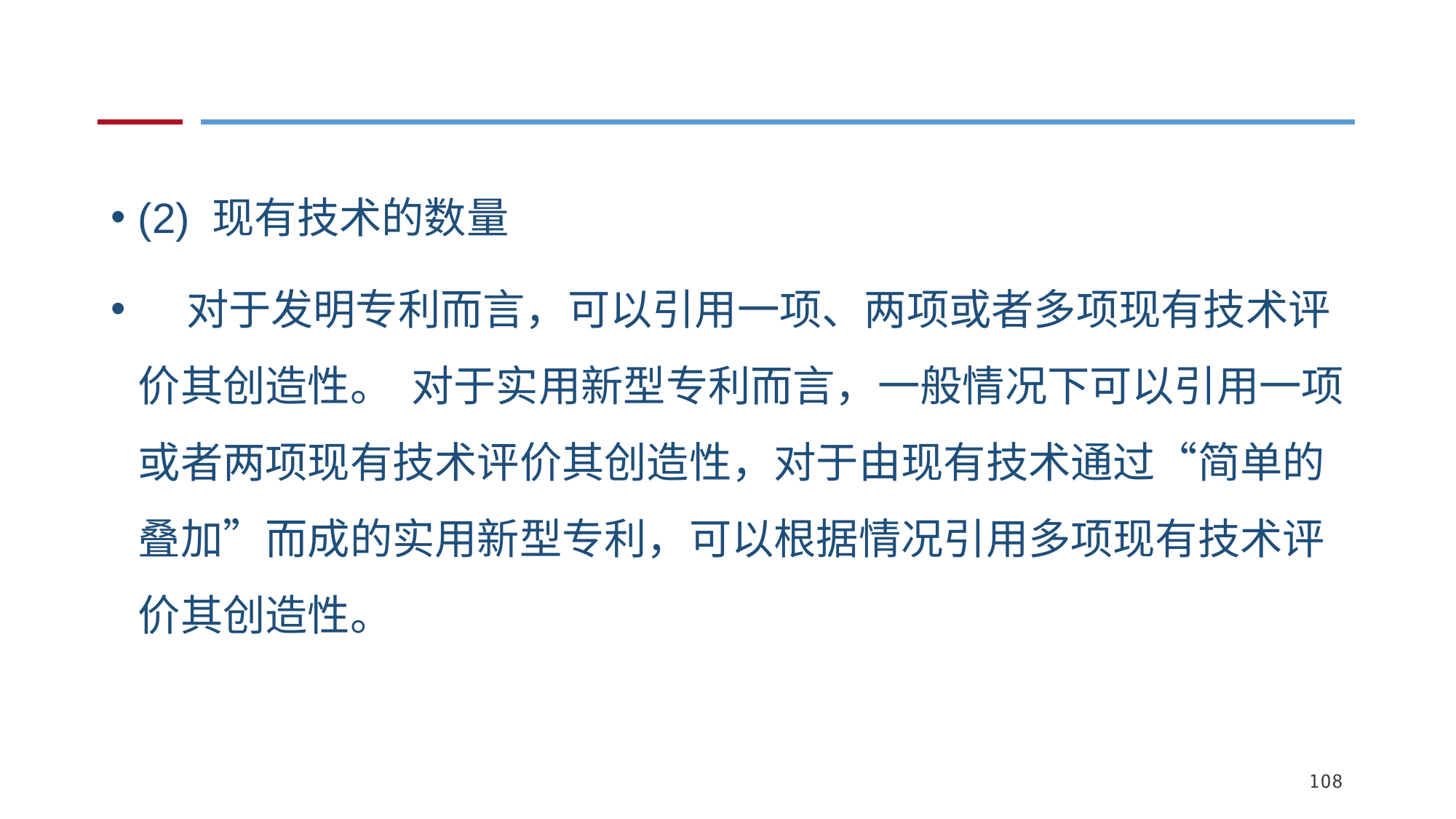

#
(2) 现有技术的数量
    对于发明专利而言，可以引用一项、两项或者多项现有技术评价其创造性。  对于实用新型专利而言，一般情况下可以引用一项或者两项现有技术评价其创造性，对于由现有技术通过“简单的叠加”而成的实用新型专利，可以根据情况引用多项现有技术评价其创造性。

108